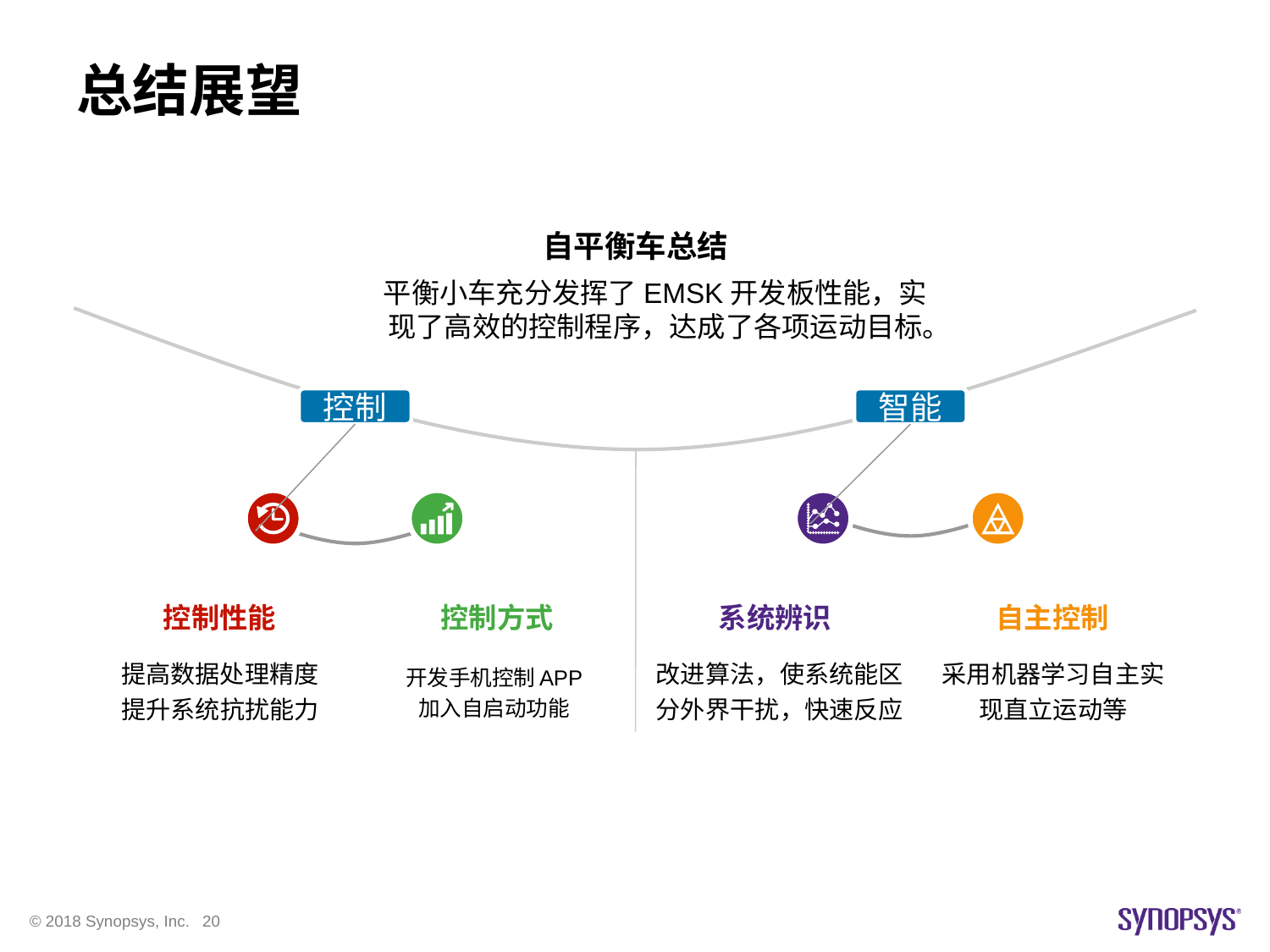

# 总结展望
自平衡车总结
平衡小车充分发挥了EMSK开发板性能，实现了高效的控制程序，达成了各项运动目标。

控制
智能

控制性能
提高数据处理精度
提升系统抗扰能力
控制方式
开发手机控制APP
加入自启动功能

系统辨识
改进算法，使系统能区分外界干扰，快速反应
自主控制
采用机器学习自主实现直立运动等